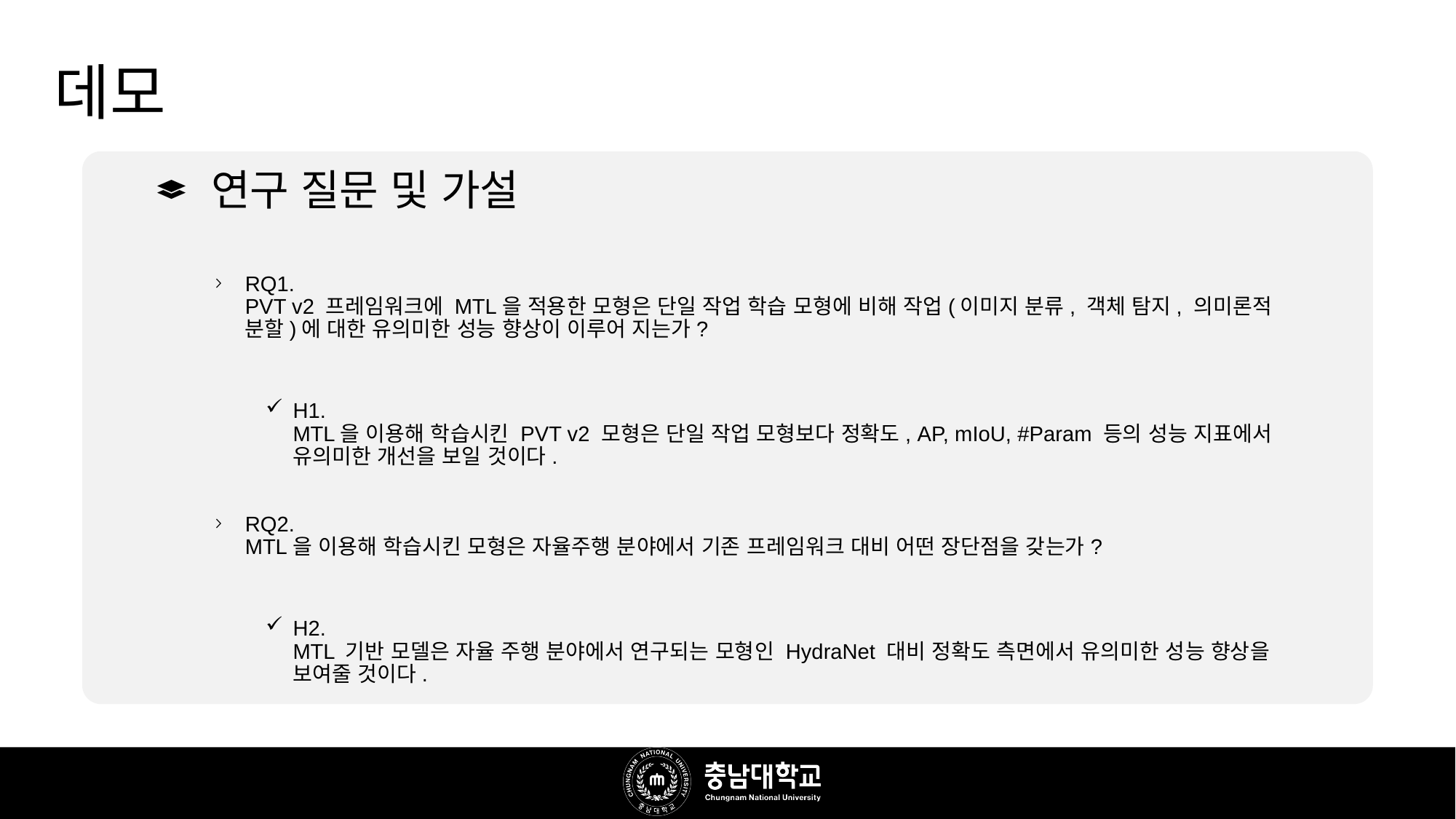

# 데모
연구 질문 및 가설

RQ1.
PVT v2 프레임워크에 MTL을 적용한 모형은 단일 작업 학습 모형에 비해 작업(이미지 분류, 객체 탐지, 의미론적 분할)에 대한 유의미한 성능 향상이 이루어 지는가?

H1.
MTL을 이용해 학습시킨 PVT v2 모형은 단일 작업 모형보다 정확도, AP, mIoU, #Param 등의 성능 지표에서 유의미한 개선을 보일 것이다.

RQ2.
MTL을 이용해 학습시킨 모형은 자율주행 분야에서 기존 프레임워크 대비 어떤 장단점을 갖는가?

H2.
MTL 기반 모델은 자율 주행 분야에서 연구되는 모형인 HydraNet 대비 정확도 측면에서 유의미한 성능 향상을 보여줄 것이다.